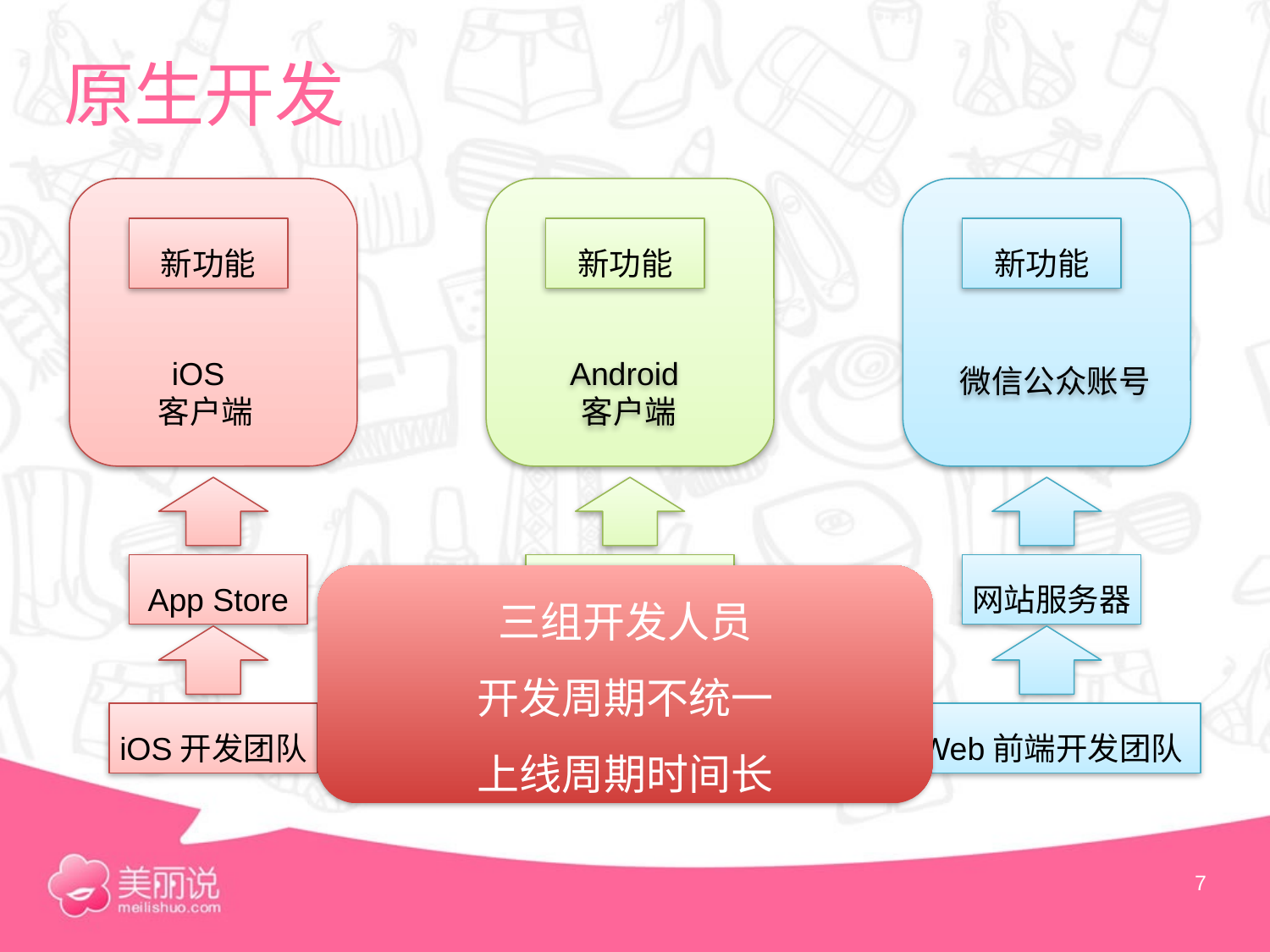

# 原生开发

新功能
新功能
新功能
iOS
 客户端
Android
客户端
微信公众账号

App Store
多个安卓市场
网站服务器
三组开发人员
开发周期不统一
上线周期时间长

iOS开发团队
Android开发团队
Web前端开发团队
7